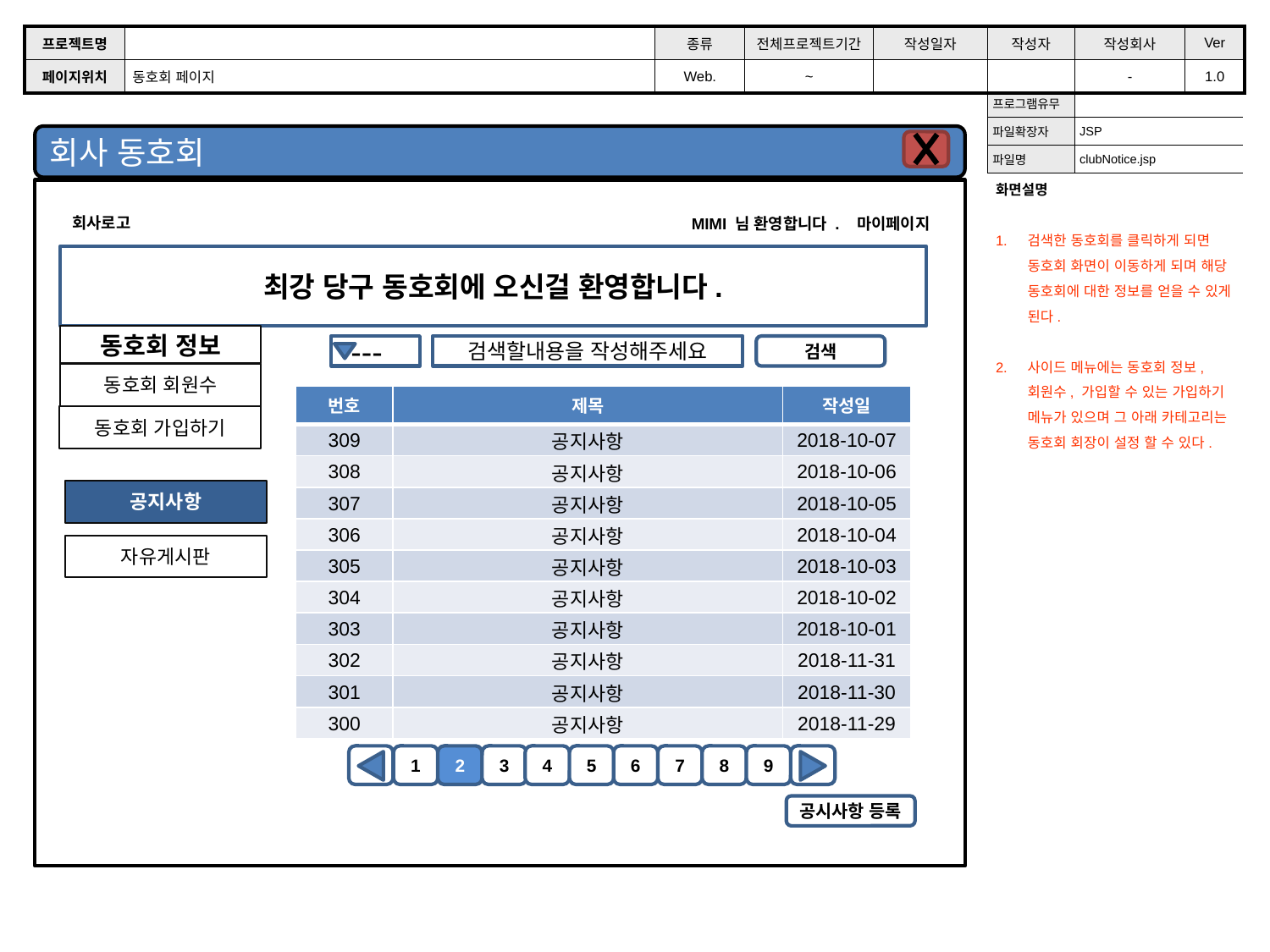

| 프로젝트명 |  | 종류 | 전체프로젝트기간 | 작성일자 | 작성자 | 작성회사 | Ver |
| --- | --- | --- | --- | --- | --- | --- | --- |
| 페이지위치 | 동호회 페이지 | Web. | ~ |  |  | - | 1.0 |
| 프로그램유무 |  |
| --- | --- |
| 파일확장자 | JSP |
| 파일명 | clubNotice.jsp |
회사 동호회

회사로고
MIMI 님 환영합니다 .   마이페이지
화면설명

검색한 동호회를 클릭하게 되면 동호회 화면이 이동하게 되며 해당 동호회에 대한 정보를 얻을 수 있게 된다.

사이드 메뉴에는 동호회 정보, 회원수, 가입할 수 있는 가입하기 메뉴가 있으며 그 아래 카테고리는 동호회 회장이 설정 할 수 있다.

최강 당구 동호회에 오신걸 환영합니다.
동호회 정보
---
검색할내용을 작성해주세요
검색

동호회 회원수
| 번호 | 제목 | 작성일 |
| --- | --- | --- |
| 309 | 공지사항 | 2018-10-07 |
| 308 | 공지사항 | 2018-10-06 |
| 307 | 공지사항 | 2018-10-05 |
| 306 | 공지사항 | 2018-10-04 |
| 305 | 공지사항 | 2018-10-03 |
| 304 | 공지사항 | 2018-10-02 |
| 303 | 공지사항 | 2018-10-01 |
| 302 | 공지사항 | 2018-11-31 |
| 301 | 공지사항 | 2018-11-30 |
| 300 | 공지사항 | 2018-11-29 |
동호회 가입하기
공지사항
자유게시판

8
7
5
3
2
1
4
6
9

공시사항 등록